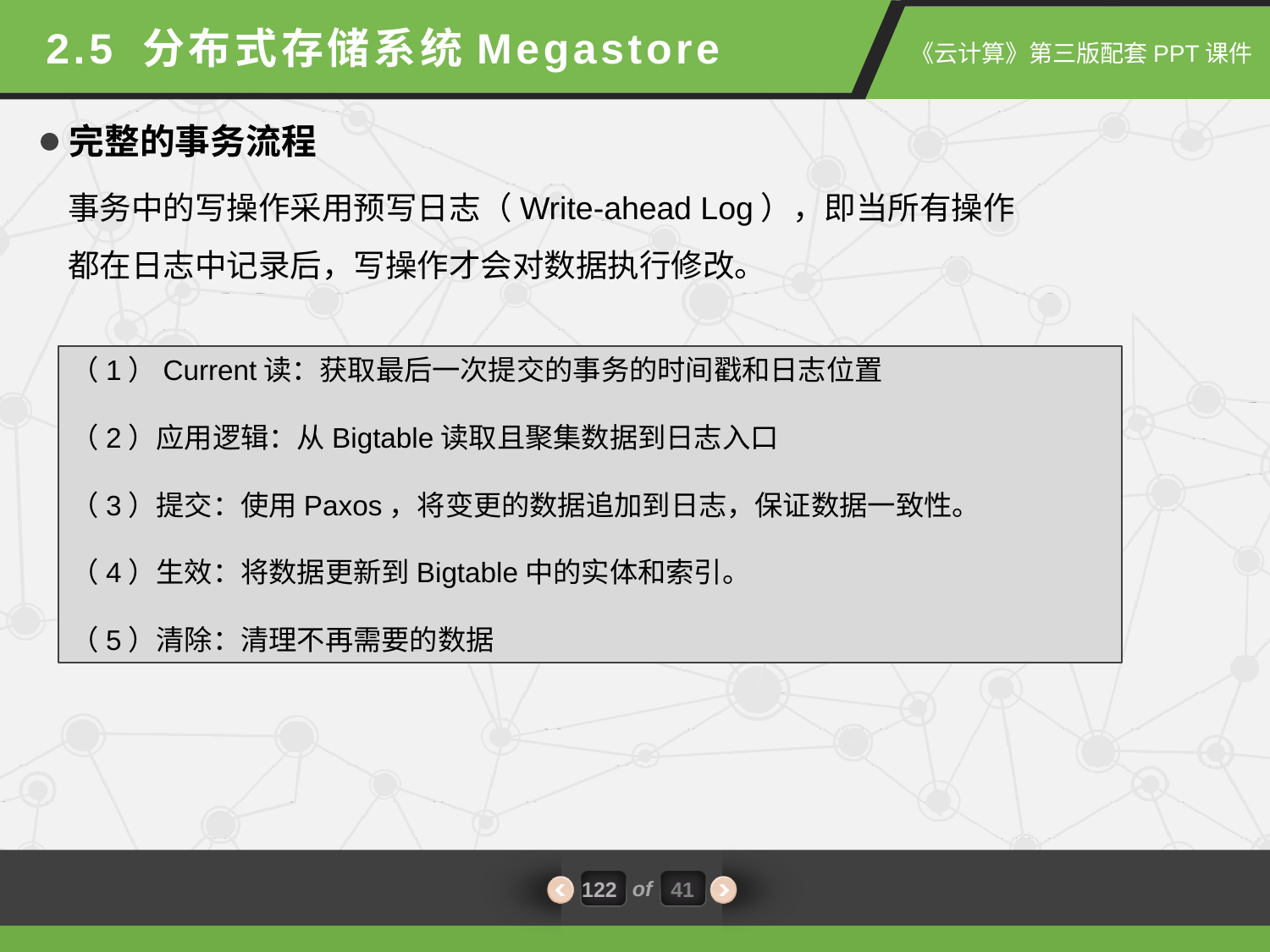

2.5 分布式存储系统Megastore
完整的事务流程

事务中的写操作采用预写日志（Write-ahead Log），即当所有操作都在日志中记录后，写操作才会对数据执行修改。
（1）Current读：获取最后一次提交的事务的时间戳和日志位置

（2）应用逻辑：从Bigtable读取且聚集数据到日志入口

（3）提交：使用Paxos，将变更的数据追加到日志，保证数据一致性。

（4）生效：将数据更新到Bigtable中的实体和索引。

（5）清除：清理不再需要的数据
122